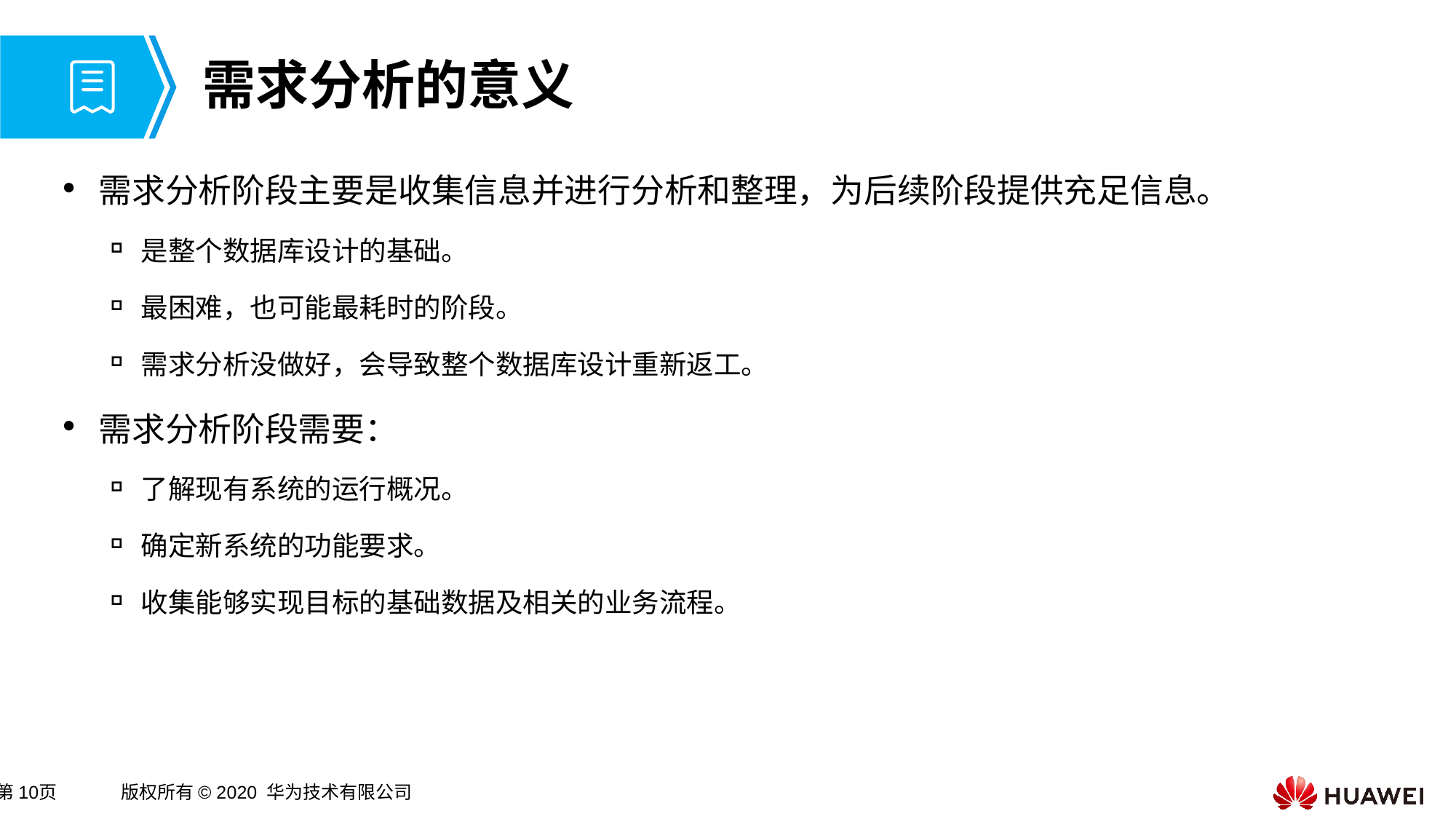

# 需求分析的意义
需求分析阶段主要是收集信息并进行分析和整理，为后续阶段提供充足信息。
是整个数据库设计的基础。
最困难，也可能最耗时的阶段。
需求分析没做好，会导致整个数据库设计重新返工。
需求分析阶段需要：
了解现有系统的运行概况。
确定新系统的功能要求。
收集能够实现目标的基础数据及相关的业务流程。